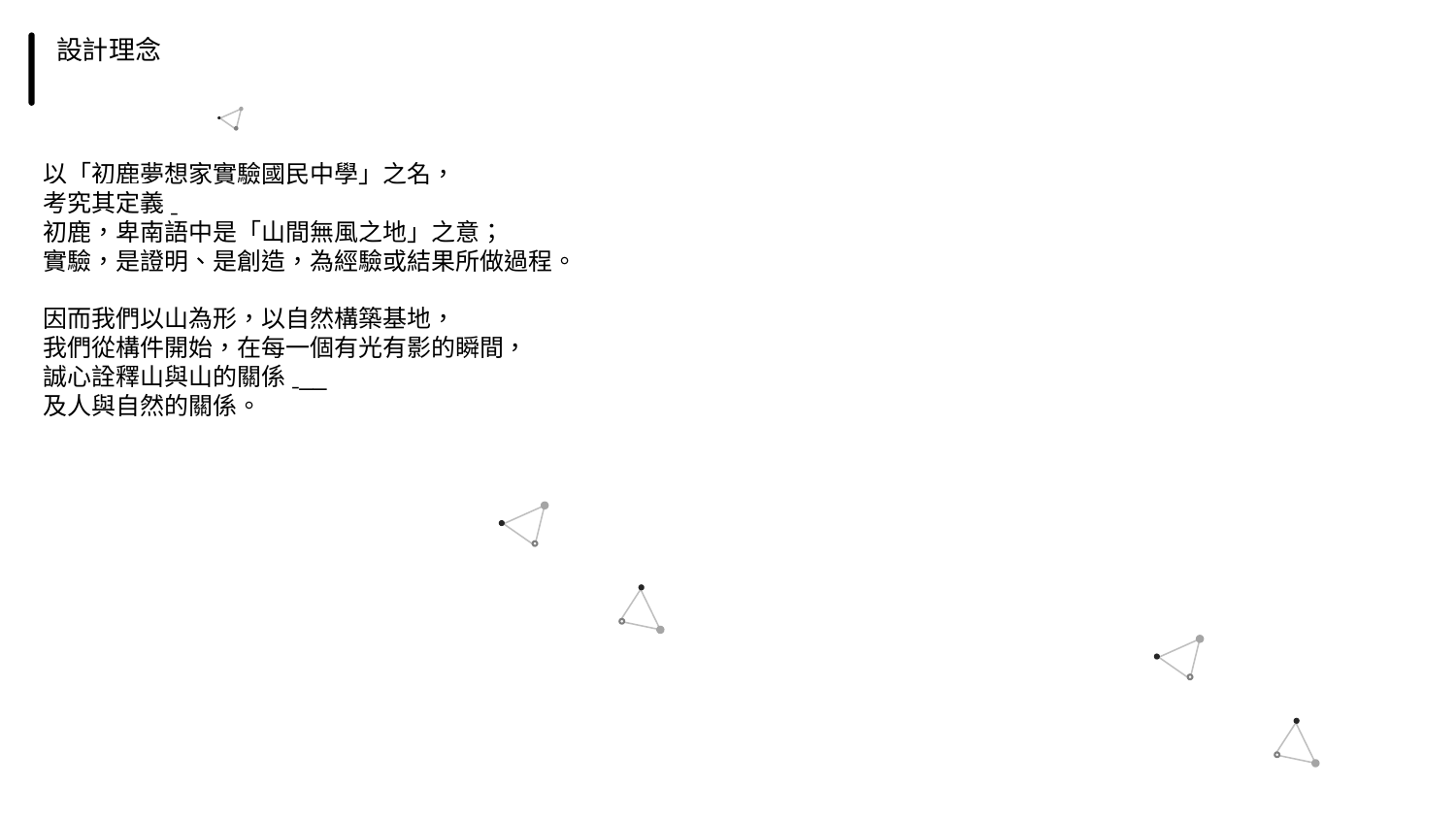

設計理念

以「初鹿夢想家實驗國民中學」之名，
考究其定義ˍ
初鹿，卑南語中是「山間無風之地」之意；
實驗，是證明、是創造，為經驗或結果所做過程。

因而我們以山為形，以自然構築基地，
我們從構件開始，在每一個有光有影的瞬間，
誠心詮釋山與山的關係ˍ__
及人與自然的關係。